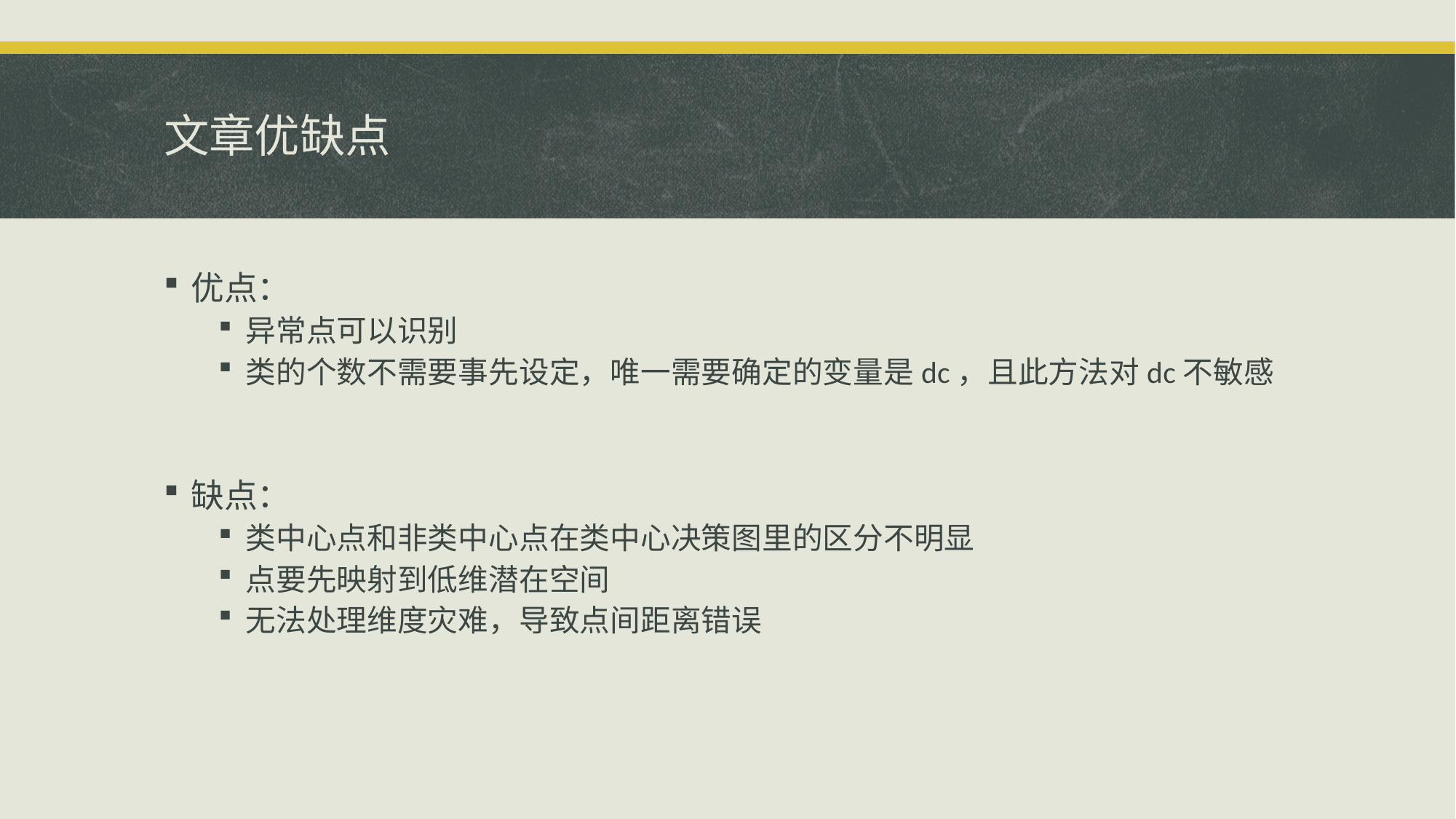

# 文章优缺点
优点：
异常点可以识别
类的个数不需要事先设定，唯一需要确定的变量是dc，且此方法对dc不敏感

缺点：
类中心点和非类中心点在类中心决策图里的区分不明显
点要先映射到低维潜在空间
无法处理维度灾难，导致点间距离错误